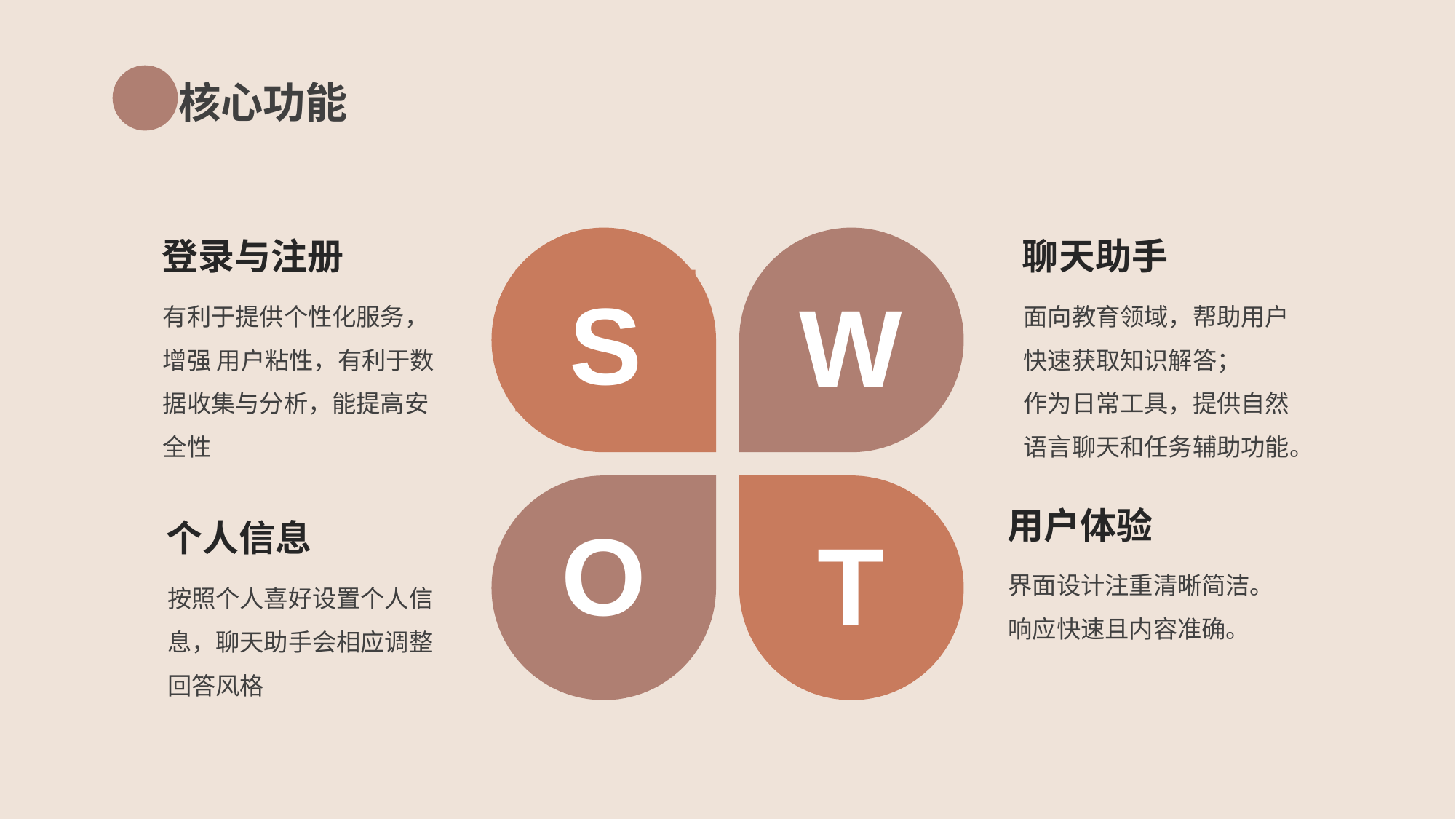

核心功能

S

W
登录与注册
聊天助手
有利于提供个性化服务，增强 用户粘性，有利于数据收集与分析，能提高安全性
面向教育领域，帮助用户快速获取知识解答；
作为日常工具，提供自然语言聊天和任务辅助功能。

O

T
用户体验
个人信息
界面设计注重清晰简洁。
响应快速且内容准确。
按照个人喜好设置个人信息，聊天助手会相应调整回答风格